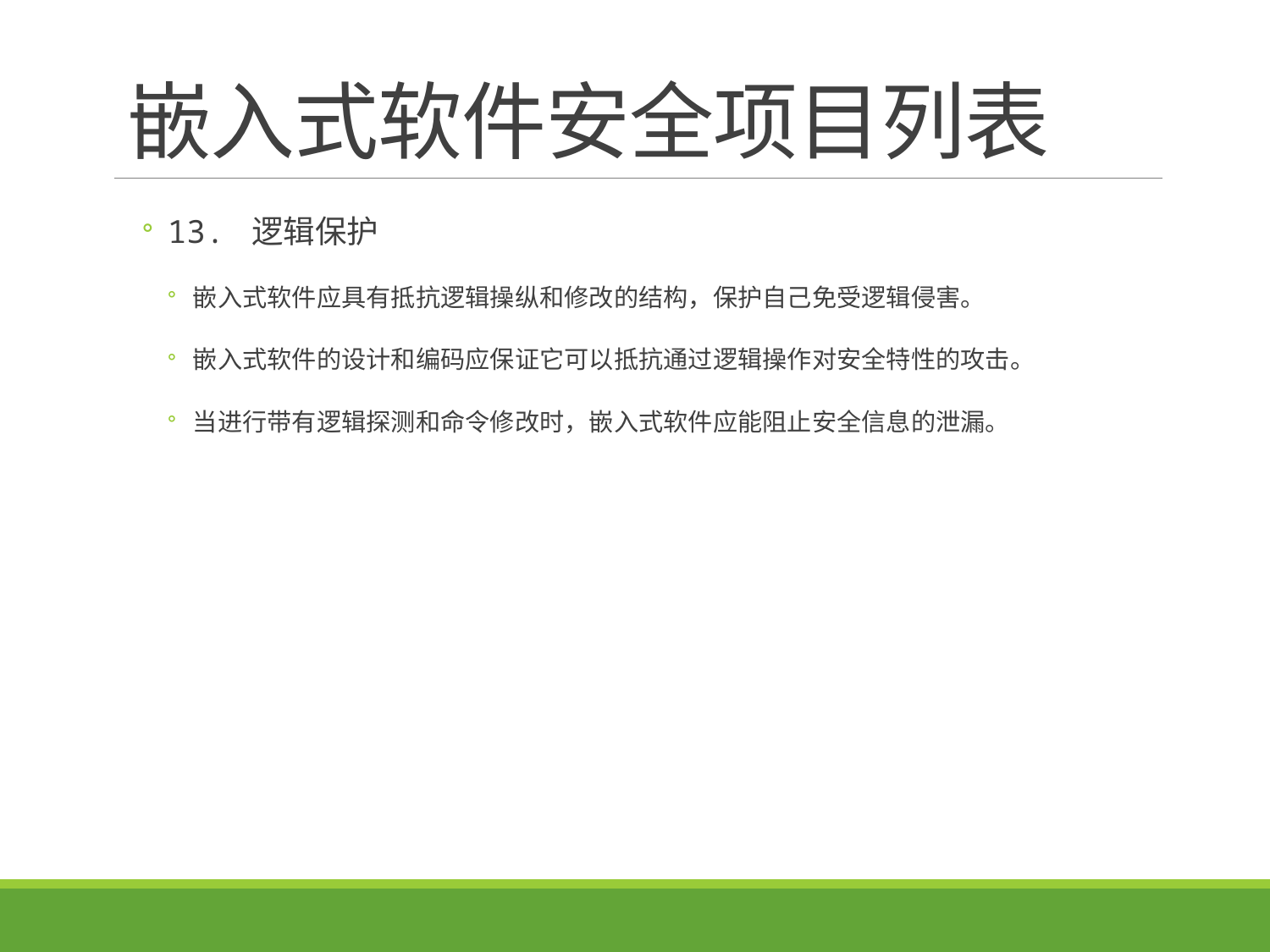

# 嵌入式软件安全项目列表
13. 逻辑保护
嵌入式软件应具有抵抗逻辑操纵和修改的结构，保护自己免受逻辑侵害。
嵌入式软件的设计和编码应保证它可以抵抗通过逻辑操作对安全特性的攻击。
当进行带有逻辑探测和命令修改时，嵌入式软件应能阻止安全信息的泄漏。